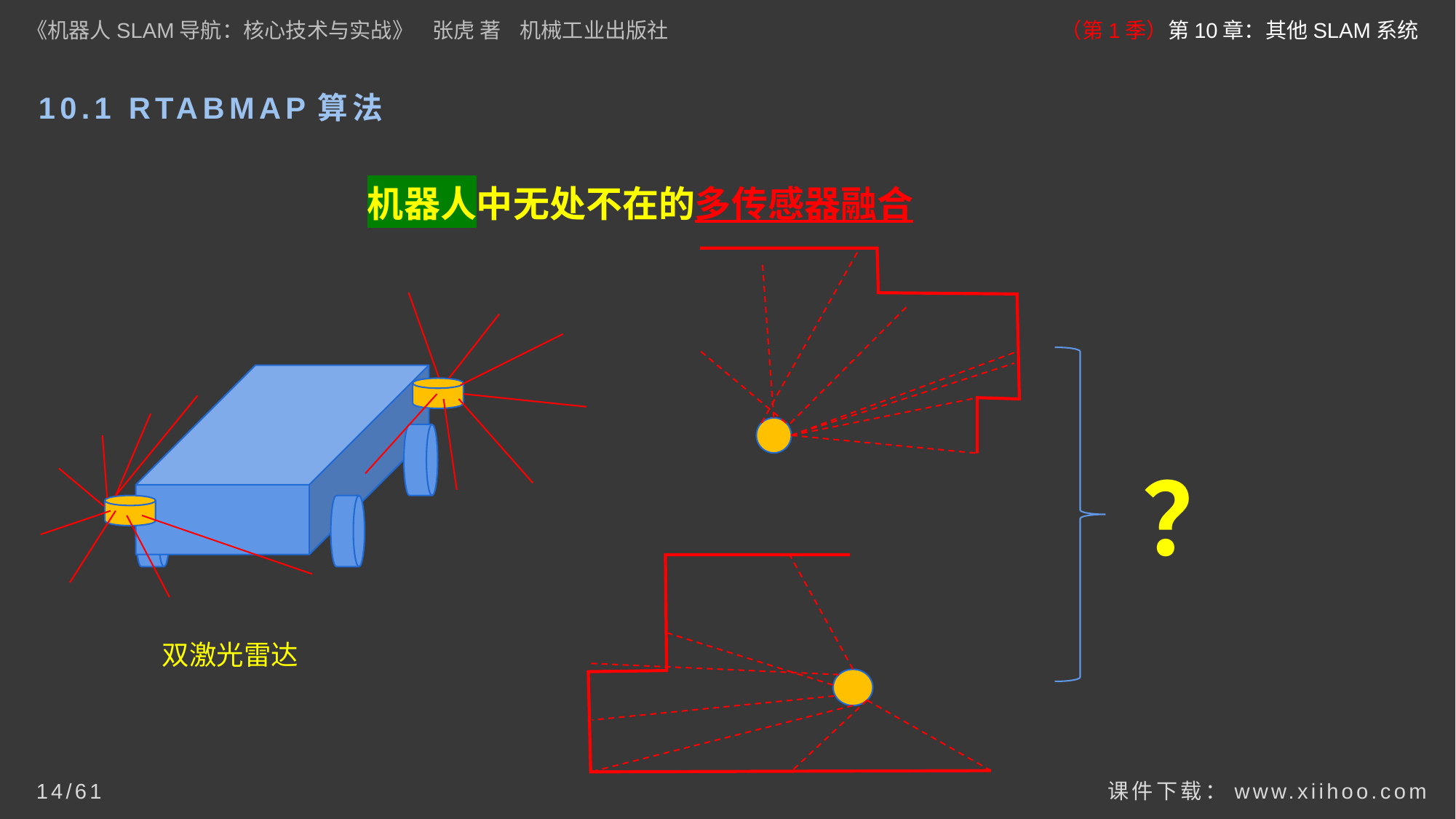

《机器人SLAM导航：核心技术与实战》    张虎 著    机械工业出版社
（第1季）第10章：其他SLAM系统
# 10.1 RTABMAP算法
机器人中无处不在的多传感器融合

？

双激光雷达
课件下载：www.xiihoo.com
14/61